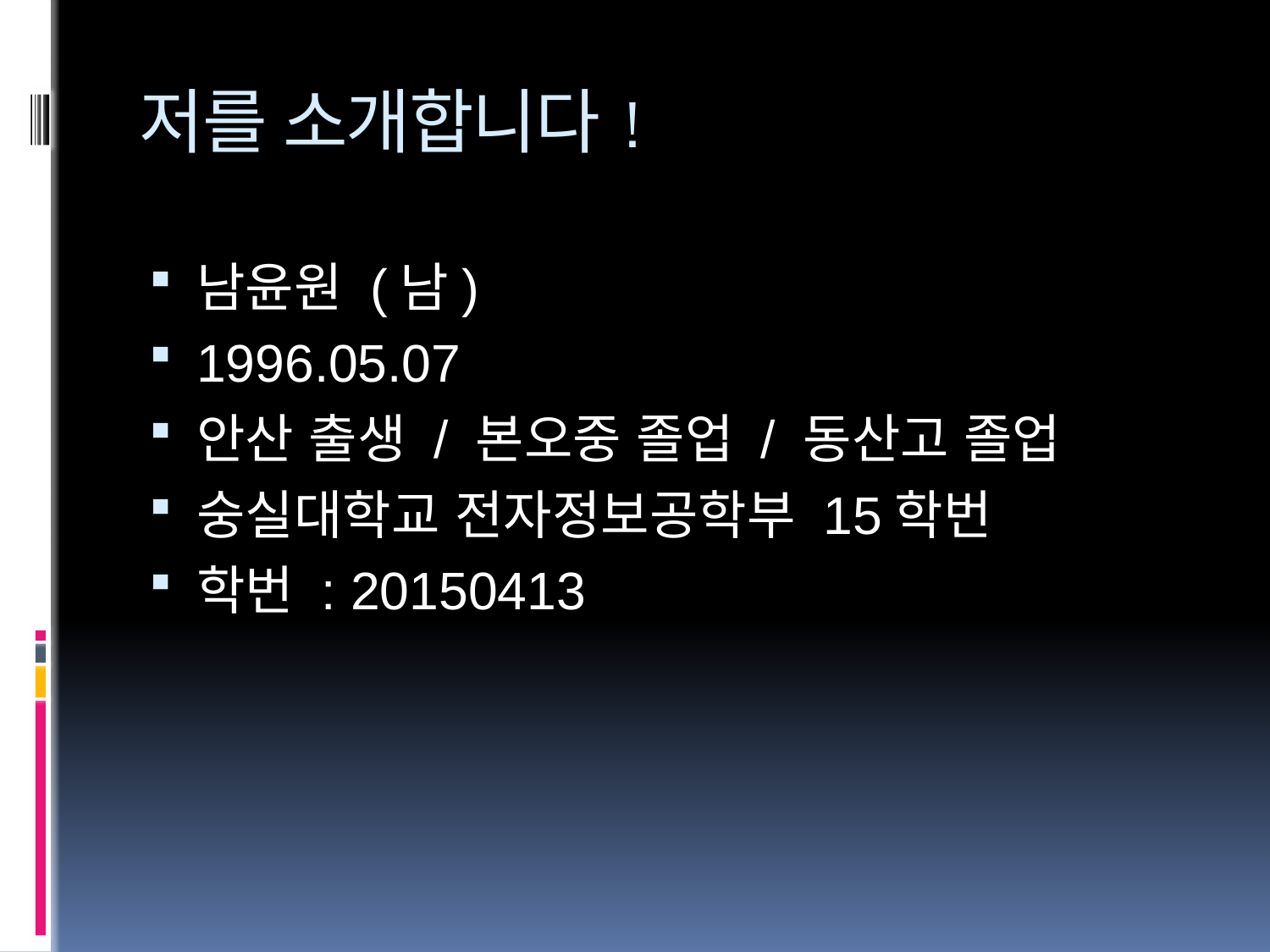

# 저를 소개합니다!
남윤원 (남)
1996.05.07
안산 출생 / 본오중 졸업 / 동산고 졸업
숭실대학교 전자정보공학부 15학번
학번 : 20150413